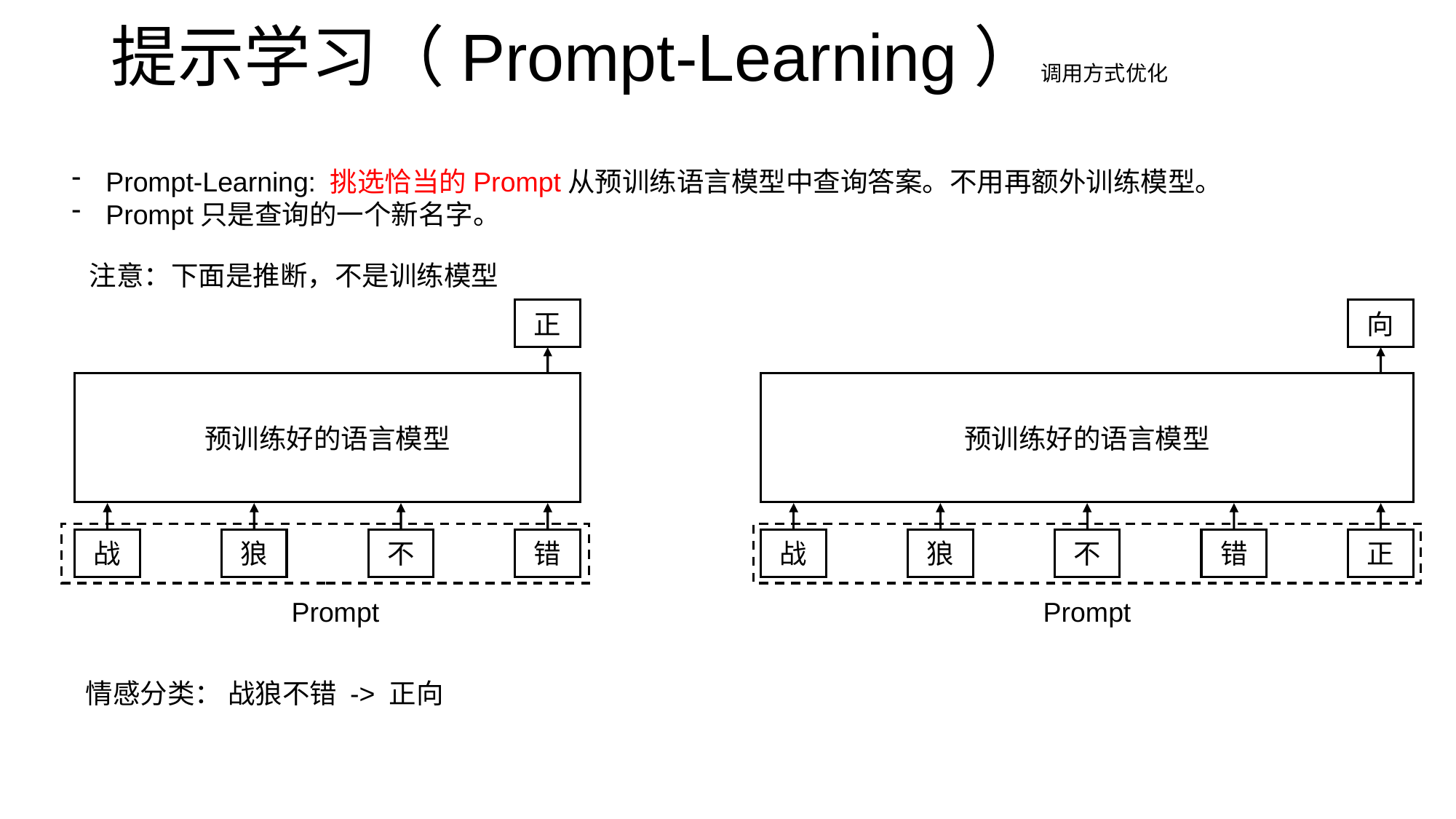

# 提示学习（Prompt-Learning）调用方式优化
Prompt-Learning: 挑选恰当的Prompt从预训练语言模型中查询答案。不用再额外训练模型。
Prompt只是查询的一个新名字。
注意：下面是推断，不是训练模型
正
向
预训练好的语言模型
预训练好的语言模型

战
狼
不
错
战
狼
不
错
正
Prompt
Prompt
情感分类： 战狼不错 -> 正向